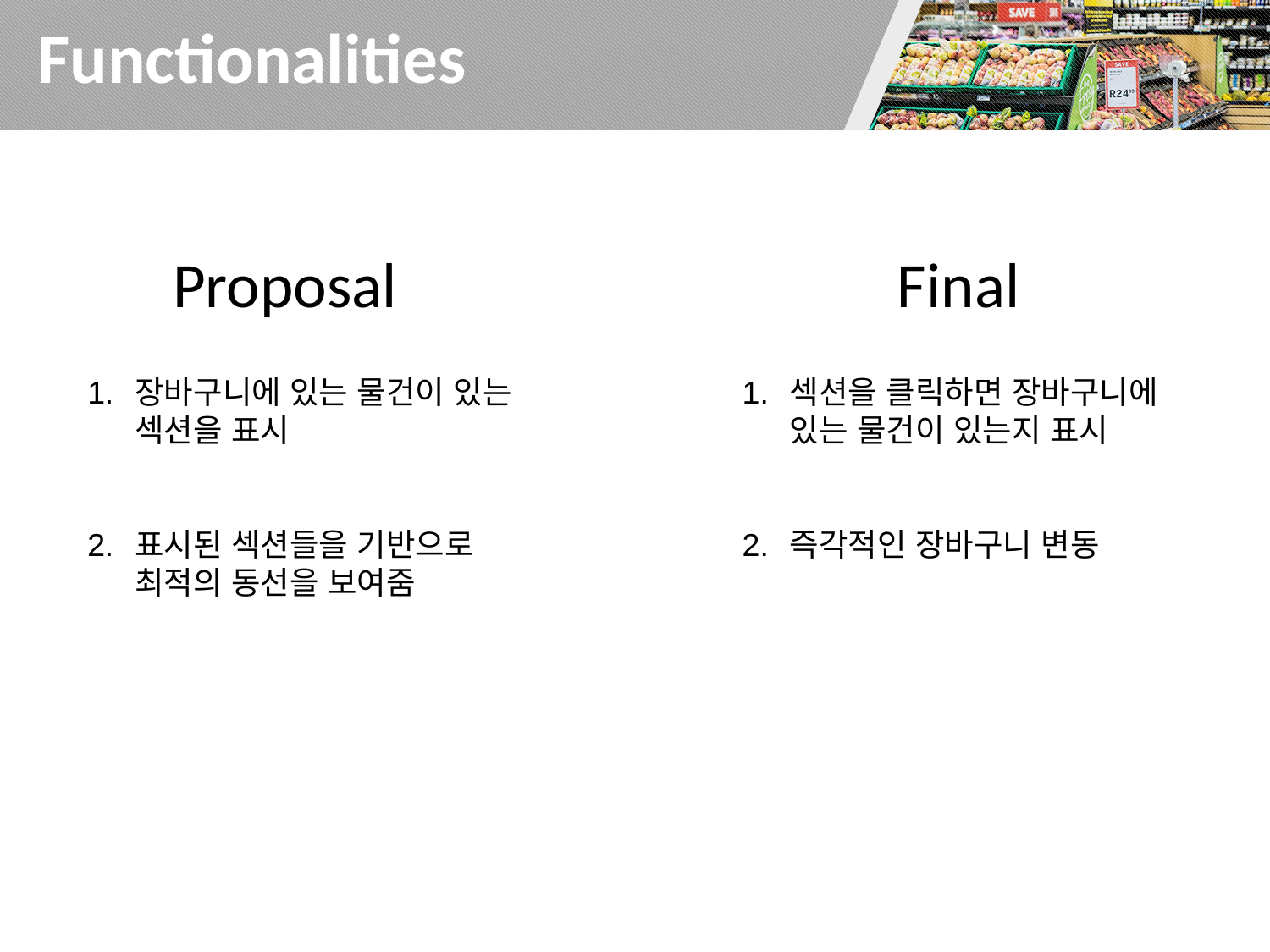

# Functionalities
Final
Proposal
섹션을 클릭하면 장바구니에 있는 물건이 있는지 표시

즉각적인 장바구니 변동
장바구니에 있는 물건이 있는 섹션을 표시

표시된 섹션들을 기반으로 최적의 동선을 보여줌